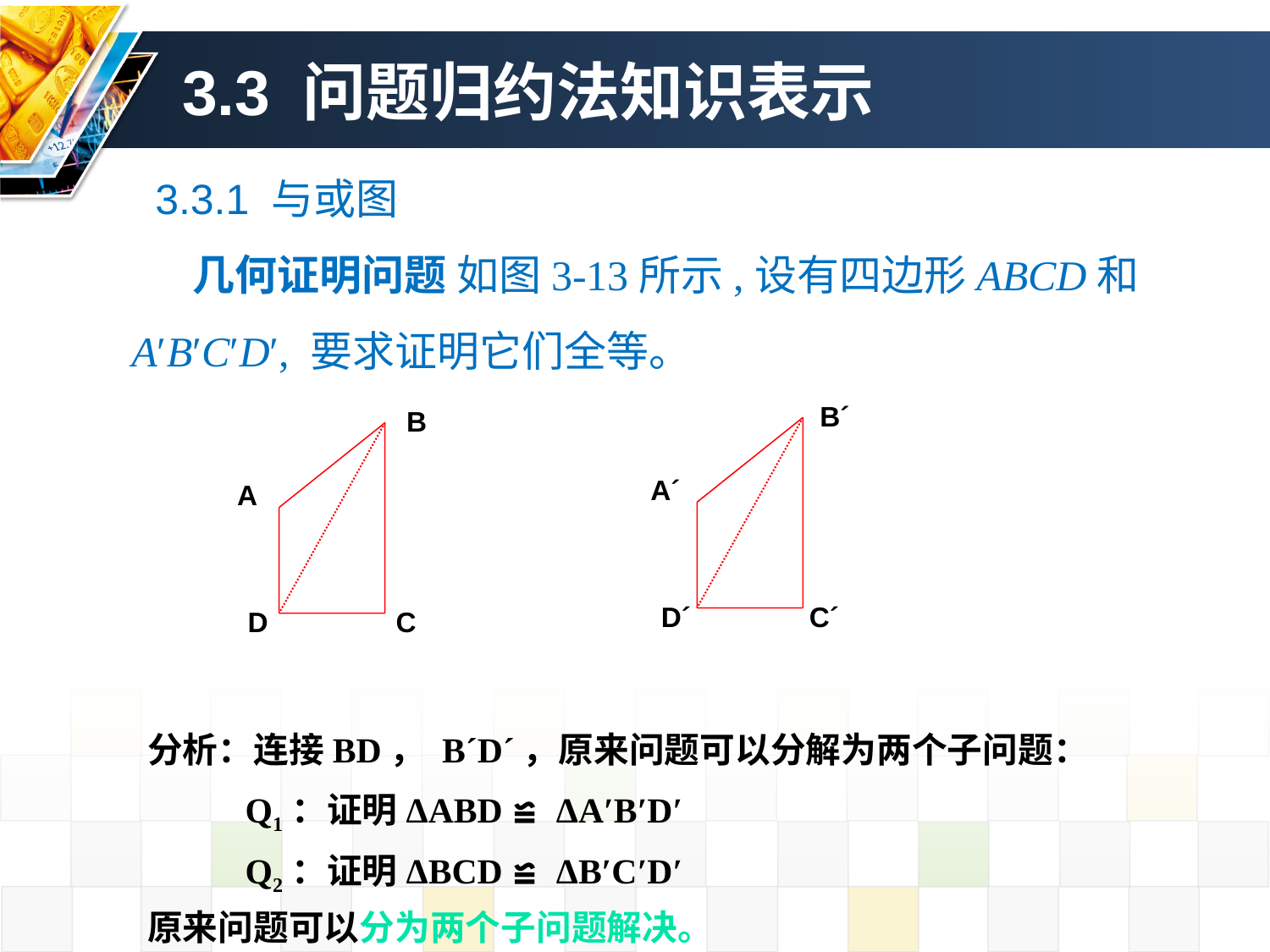

3.3 问题归约法知识表示
  3.3.1 与或图
　  几何证明问题 如图3-13所示,设有四边形ABCD和A′B′C′D′, 要求证明它们全等。
B´

A´
D´
C´
B

A
D
C

分析：连接BD， B´D´，原来问题可以分解为两个子问题：
           Q1：证明ΔABD ≌ ΔA′B′D′
           Q2：证明ΔBCD ≌ ΔB′C′D′
原来问题可以分为两个子问题解决。